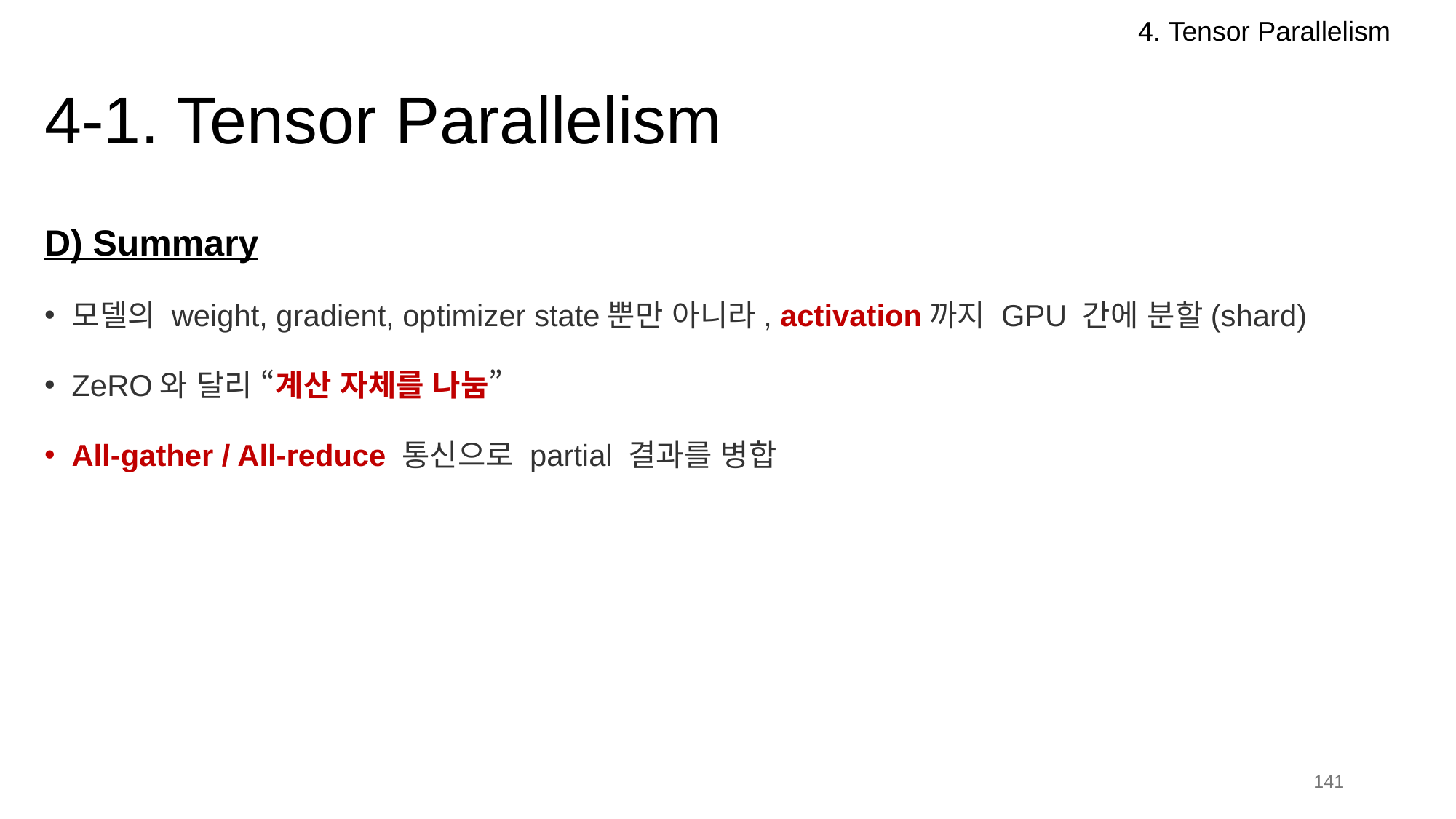

4. Tensor Parallelism
# 4-1. Tensor Parallelism
D) Summary
모델의 weight, gradient, optimizer state뿐만 아니라, activation까지 GPU 간에 분할(shard)
ZeRO와 달리 “계산 자체를 나눔”
All-gather / All-reduce 통신으로 partial 결과를 병합

141